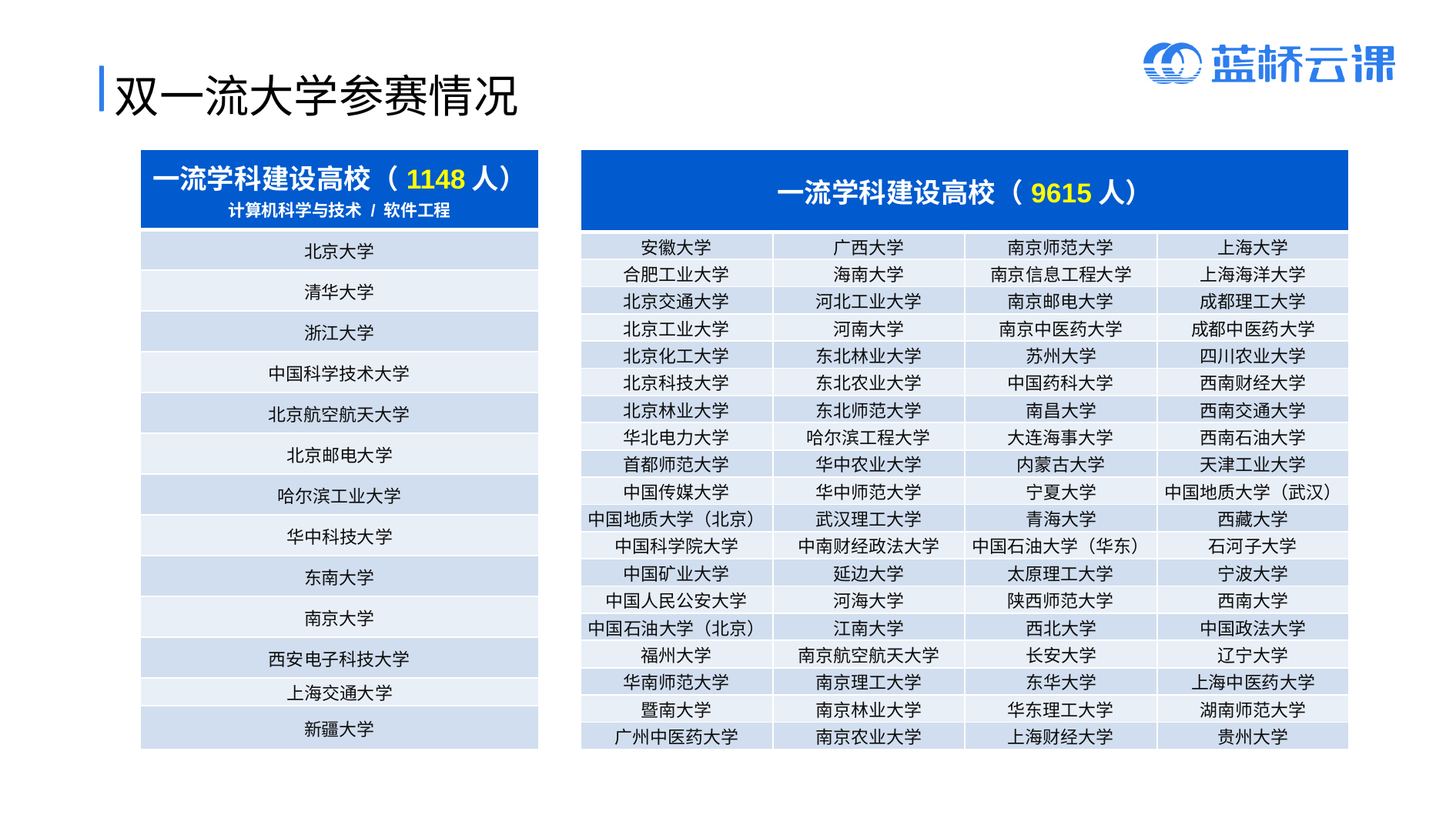

双一流大学参赛情况

| 一流学科建设高校（1148人） 计算机科学与技术 / 软件工程 |
| --- |
| 北京大学 |
| 清华大学 |
| 浙江大学 |
| 中国科学技术大学 |
| 北京航空航天大学 |
| 北京邮电大学 |
| 哈尔滨工业大学 |
| 华中科技大学 |
| 东南大学 |
| 南京大学 |
| 西安电子科技大学 |
| 上海交通大学 |
| 新疆大学 |
| 一流学科建设高校（9615人） |  |  |  |
| --- | --- | --- | --- |
| 安徽大学 | 广西大学 | 南京师范大学 | 上海大学 |
| 合肥工业大学 | 海南大学 | 南京信息工程大学 | 上海海洋大学 |
| 北京交通大学 | 河北工业大学 | 南京邮电大学 | 成都理工大学 |
| 北京工业大学 | 河南大学 | 南京中医药大学 | 成都中医药大学 |
| 北京化工大学 | 东北林业大学 | 苏州大学 | 四川农业大学 |
| 北京科技大学 | 东北农业大学 | 中国药科大学 | 西南财经大学 |
| 北京林业大学 | 东北师范大学 | 南昌大学 | 西南交通大学 |
| 华北电力大学 | 哈尔滨工程大学 | 大连海事大学 | 西南石油大学 |
| 首都师范大学 | 华中农业大学 | 内蒙古大学 | 天津工业大学 |
| 中国传媒大学 | 华中师范大学 | 宁夏大学 | 中国地质大学（武汉） |
| 中国地质大学（北京） | 武汉理工大学 | 青海大学 | 西藏大学 |
| 中国科学院大学 | 中南财经政法大学 | 中国石油大学（华东） | 石河子大学 |
| 中国矿业大学 | 延边大学 | 太原理工大学 | 宁波大学 |
| 中国人民公安大学 | 河海大学 | 陕西师范大学 | 西南大学 |
| 中国石油大学（北京） | 江南大学 | 西北大学 | 中国政法大学 |
| 福州大学 | 南京航空航天大学 | 长安大学 | 辽宁大学 |
| 华南师范大学 | 南京理工大学 | 东华大学 | 上海中医药大学 |
| 暨南大学 | 南京林业大学 | 华东理工大学 | 湖南师范大学 |
| 广州中医药大学 | 南京农业大学 | 上海财经大学 | 贵州大学 |